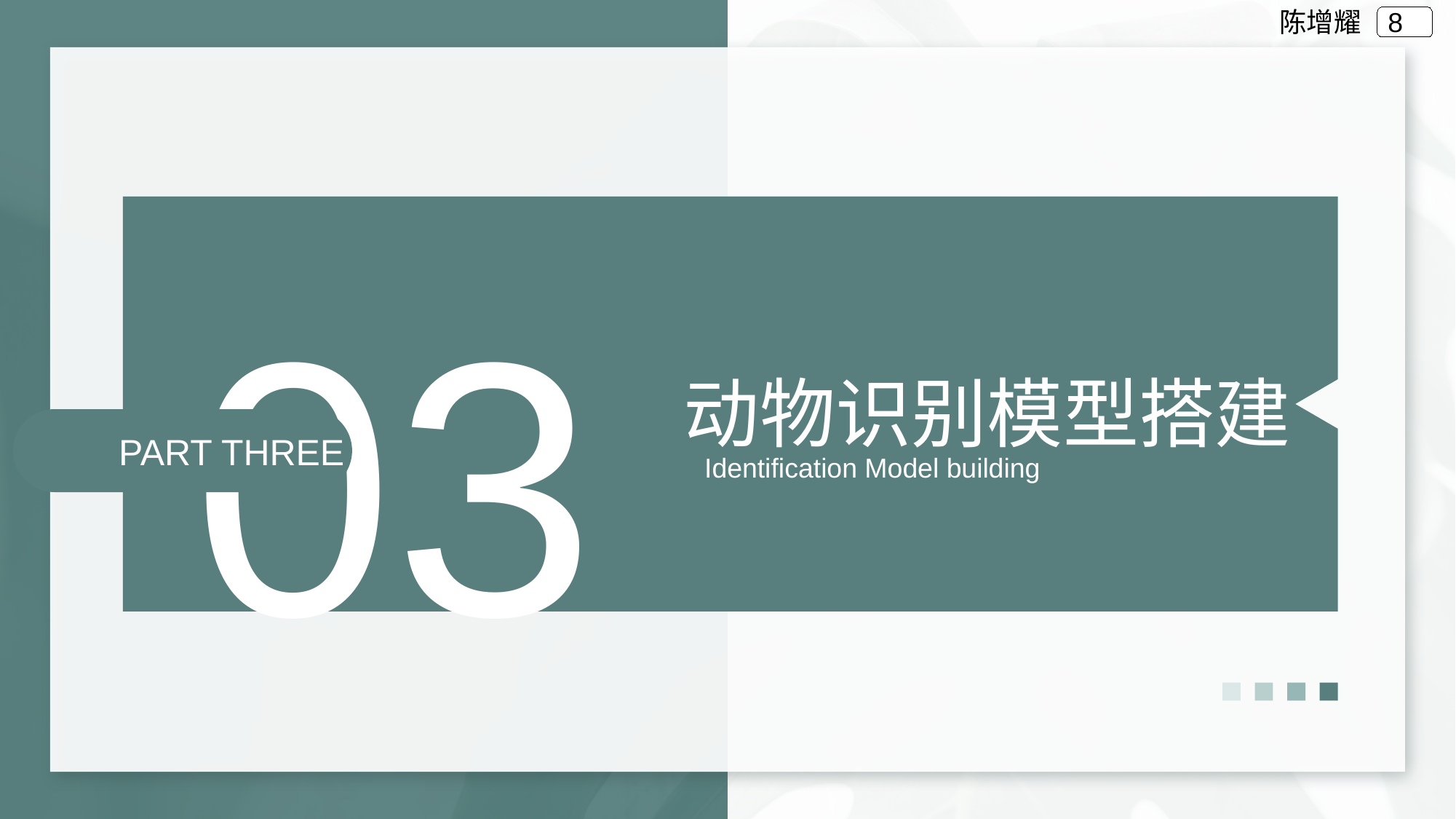

陈增耀
03
动物识别模型搭建
Identification Model building

PART THREE